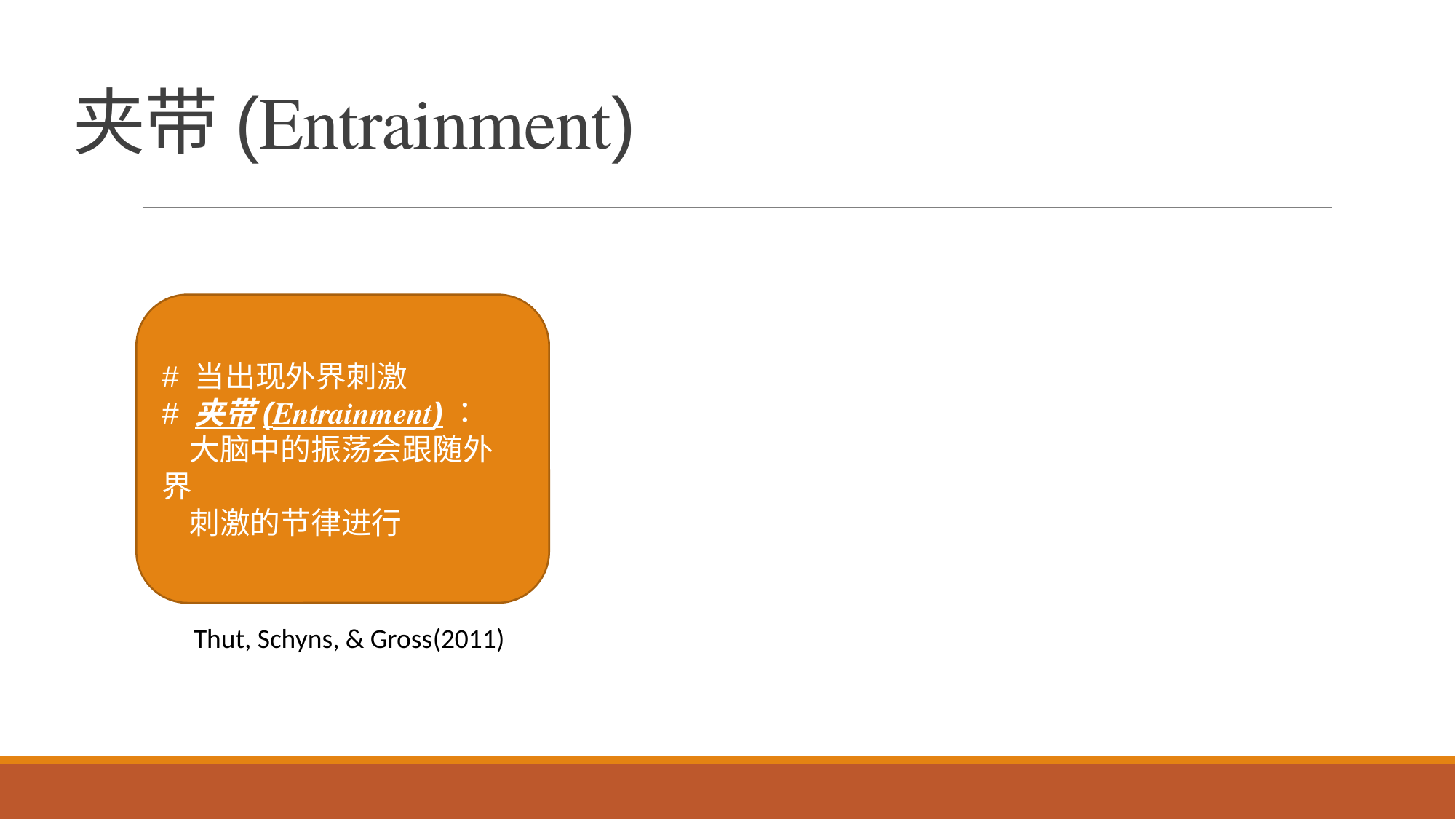

# 夹带(Entrainment)
# 当出现外界刺激
# 夹带(Entrainment)：
   大脑中的振荡会跟随外界
   刺激的节律进行
Thut, Schyns, & Gross(2011)